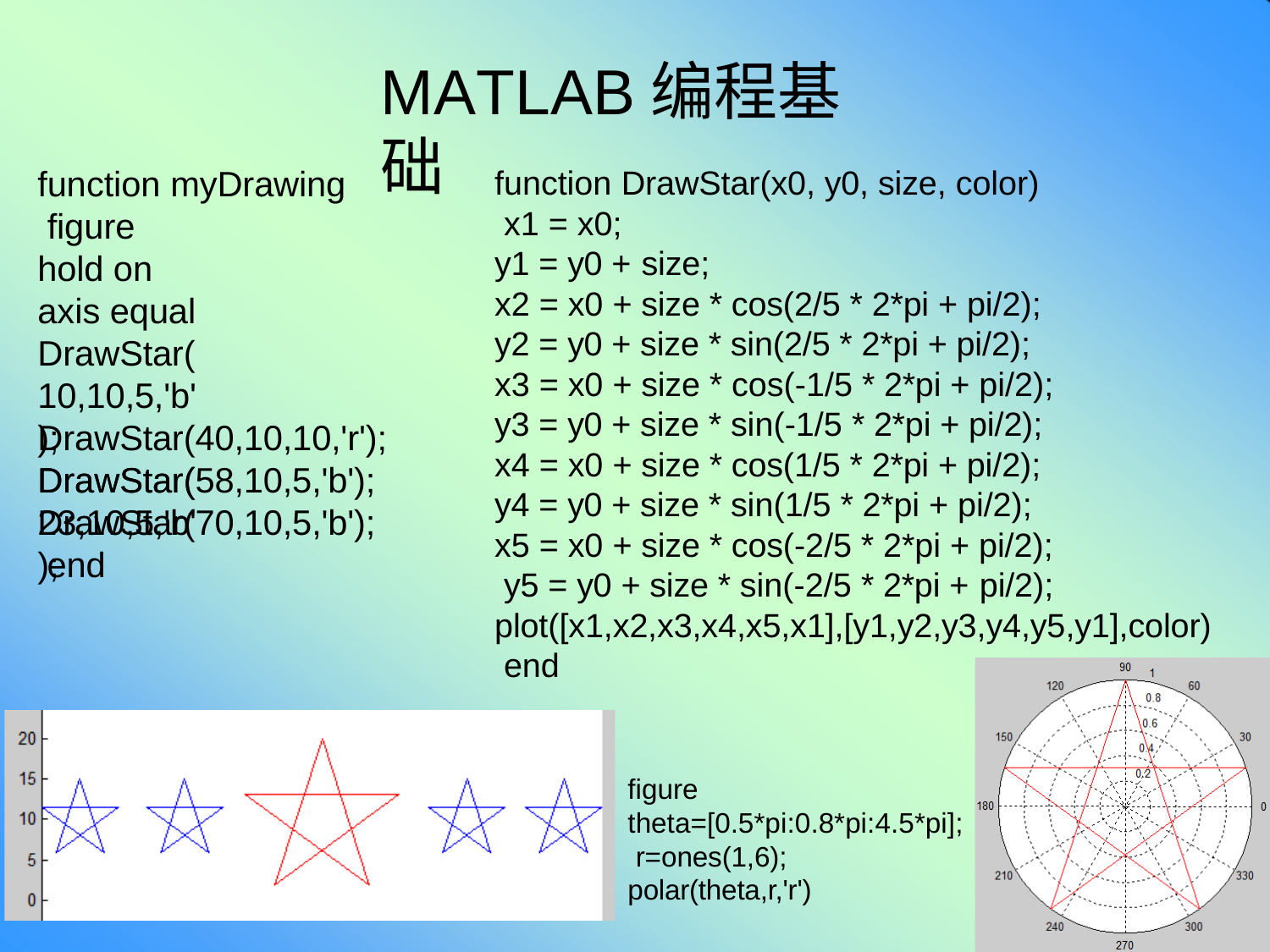

# MATLAB编程基础
function myDrawing  figure
hold on  axis equal
DrawStar(10,10,5,'b');
DrawStar(23,10,5,'b');
function DrawStar(x0, y0, size, color)  x1 = x0;
y1 = y0 + size;
x2 = x0 + size * cos(2/5 * 2*pi + pi/2);  y2 = y0 + size * sin(2/5 * 2*pi + pi/2);  x3 = x0 + size * cos(-1/5 * 2*pi + pi/2);
y3 = y0 + size * sin(-1/5 * 2*pi + pi/2);  x4 = x0 + size * cos(1/5 * 2*pi + pi/2);  y4 = y0 + size * sin(1/5 * 2*pi + pi/2);  x5 = x0 + size * cos(-2/5 * 2*pi + pi/2);  y5 = y0 + size * sin(-2/5 * 2*pi + pi/2);
plot([x1,x2,x3,x4,x5,x1],[y1,y2,y3,y4,y5,y1],color)  end
DrawStar(40,10,10,'r');
DrawStar(58,10,5,'b');
DrawStar(70,10,5,'b');  end

figure  theta=[0.5*pi:0.8*pi:4.5*pi];  r=ones(1,6);  polar(theta,r,'r')